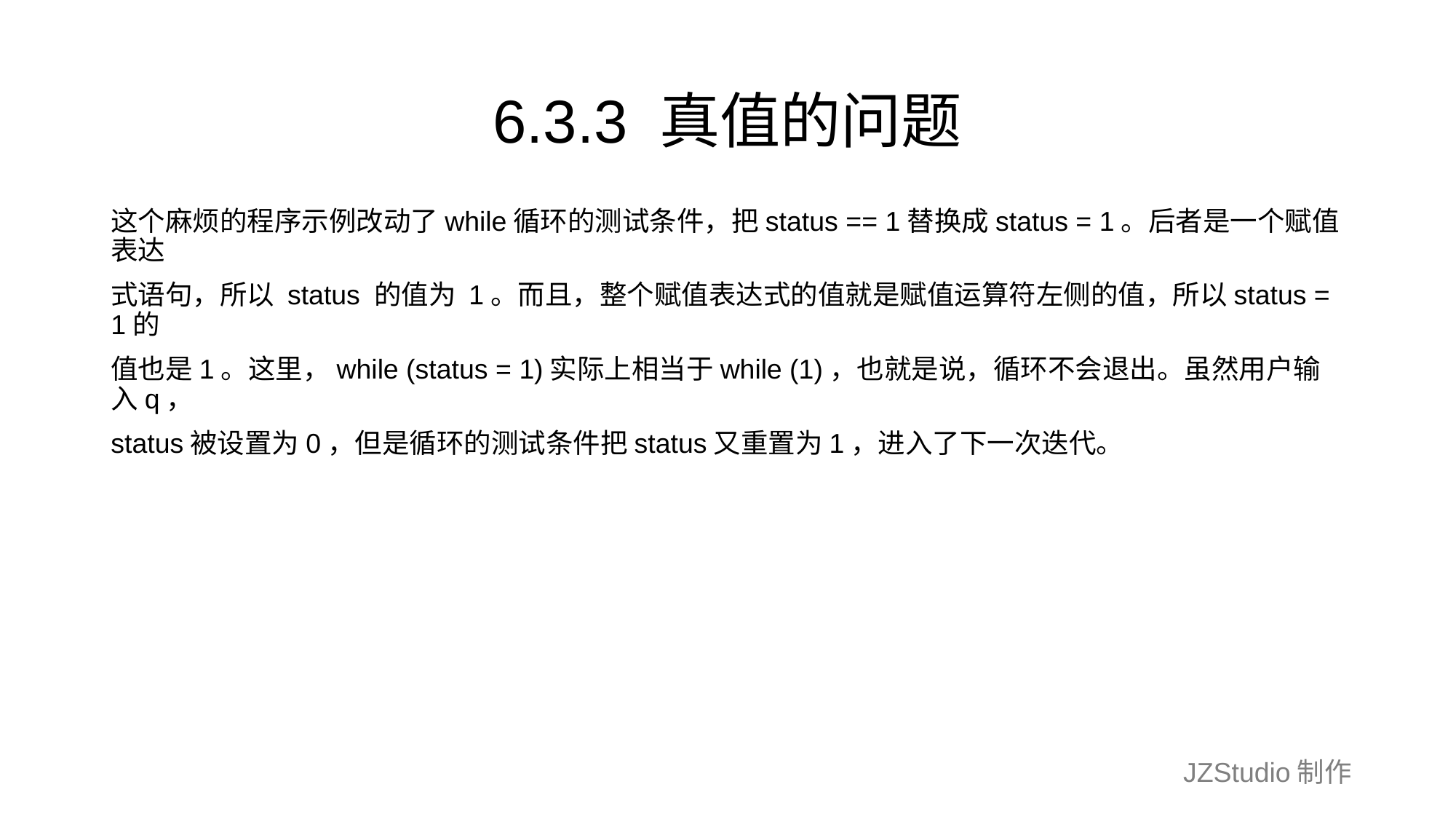

# 6.3.3 真值的问题
这个麻烦的程序示例改动了while循环的测试条件，把status == 1替换成status = 1。后者是一个赋值表达
式语句，所以 status 的值为 1。而且，整个赋值表达式的值就是赋值运算符左侧的值，所以status = 1的
值也是1。这里，while (status = 1)实际上相当于while (1)，也就是说，循环不会退出。虽然用户输入q，
status被设置为0，但是循环的测试条件把status又重置为1，进入了下一次迭代。